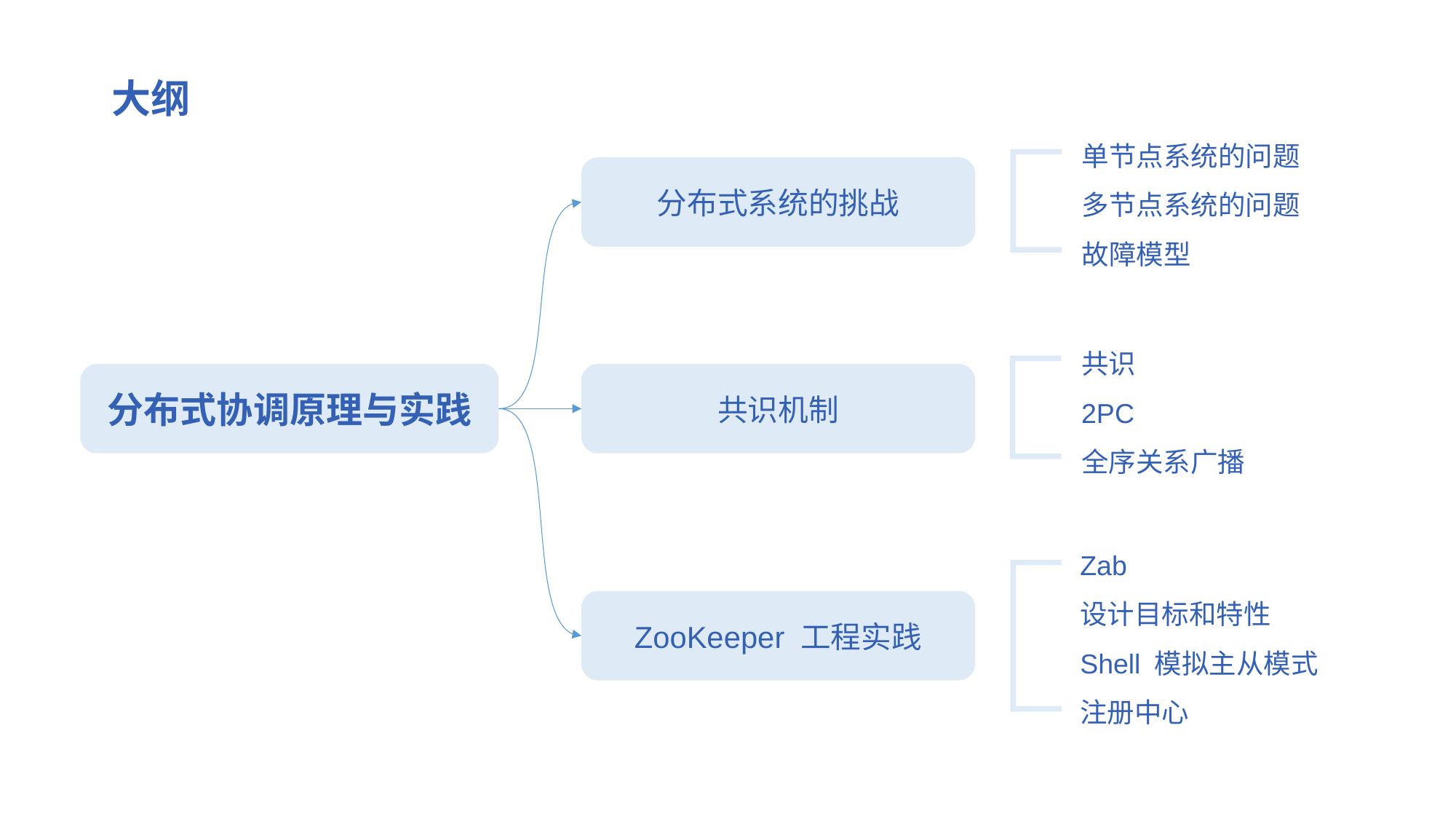

大纲
单节点系统的问题
多节点系统的问题
故障模型

分布式系统的挑战

共识
2PC
全序关系广播

分布式协调原理与实践
共识机制

Zab
设计目标和特性
Shell 模拟主从模式
注册中心

ZooKeeper 工程实践